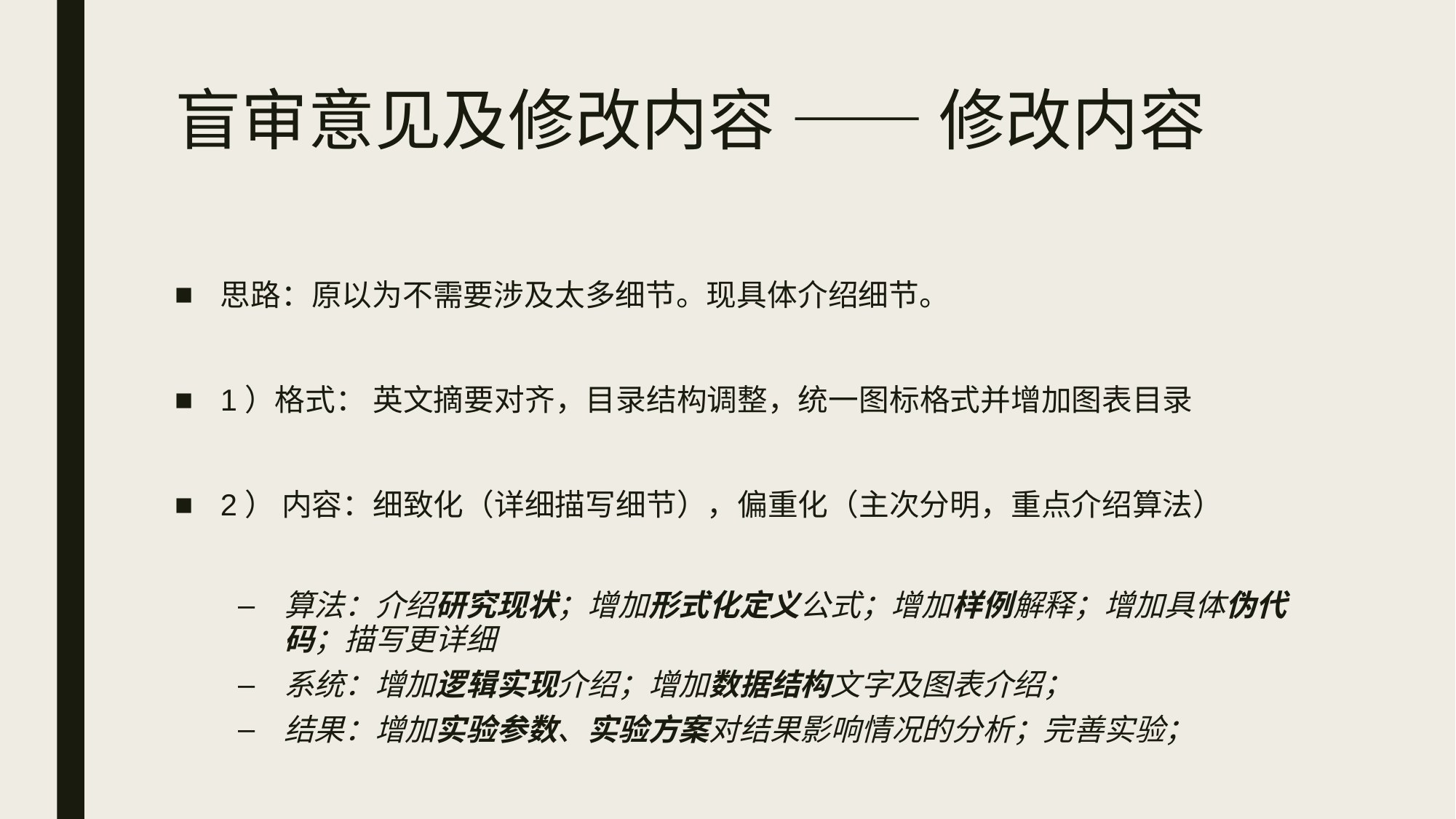

# 盲审意见及修改内容 —— 修改内容
思路：原以为不需要涉及太多细节。现具体介绍细节。

1）格式： 英文摘要对齐，目录结构调整，统一图标格式并增加图表目录

2） 内容：细致化（详细描写细节），偏重化（主次分明，重点介绍算法）

算法：介绍研究现状；增加形式化定义公式；增加样例解释；增加具体伪代码；描写更详细
系统：增加逻辑实现介绍；增加数据结构文字及图表介绍；
结果：增加实验参数、实验方案对结果影响情况的分析；完善实验；